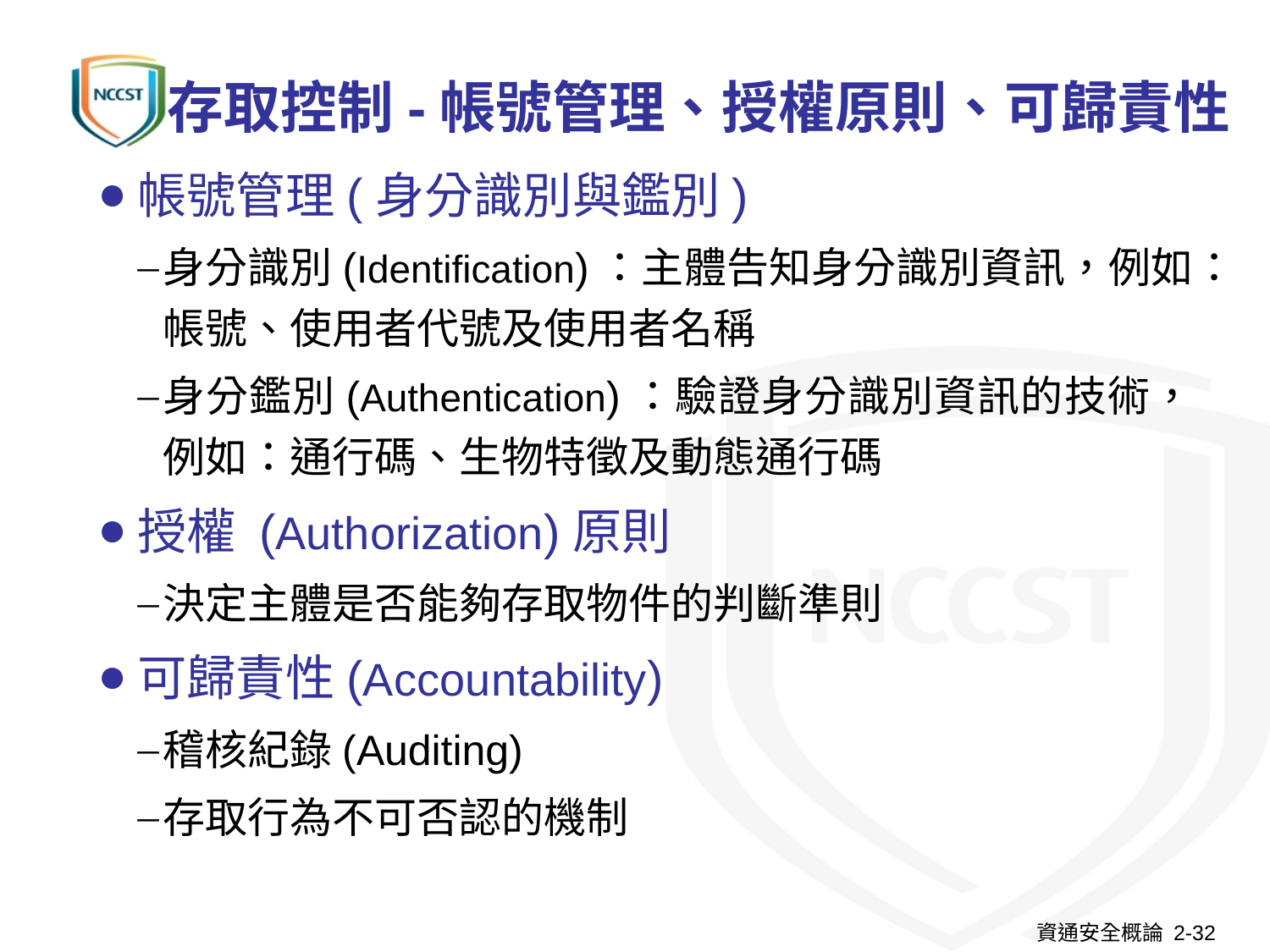

# 存取控制-帳號管理、授權原則、可歸責性
帳號管理(身分識別與鑑別)
身分識別(Identification)：主體告知身分識別資訊，例如：帳號、使用者代號及使用者名稱
身分鑑別(Authentication)：驗證身分識別資訊的技術，例如：通行碼、生物特徵及動態通行碼
授權 (Authorization)原則
決定主體是否能夠存取物件的判斷準則
可歸責性(Accountability)
稽核紀錄(Auditing)
存取行為不可否認的機制